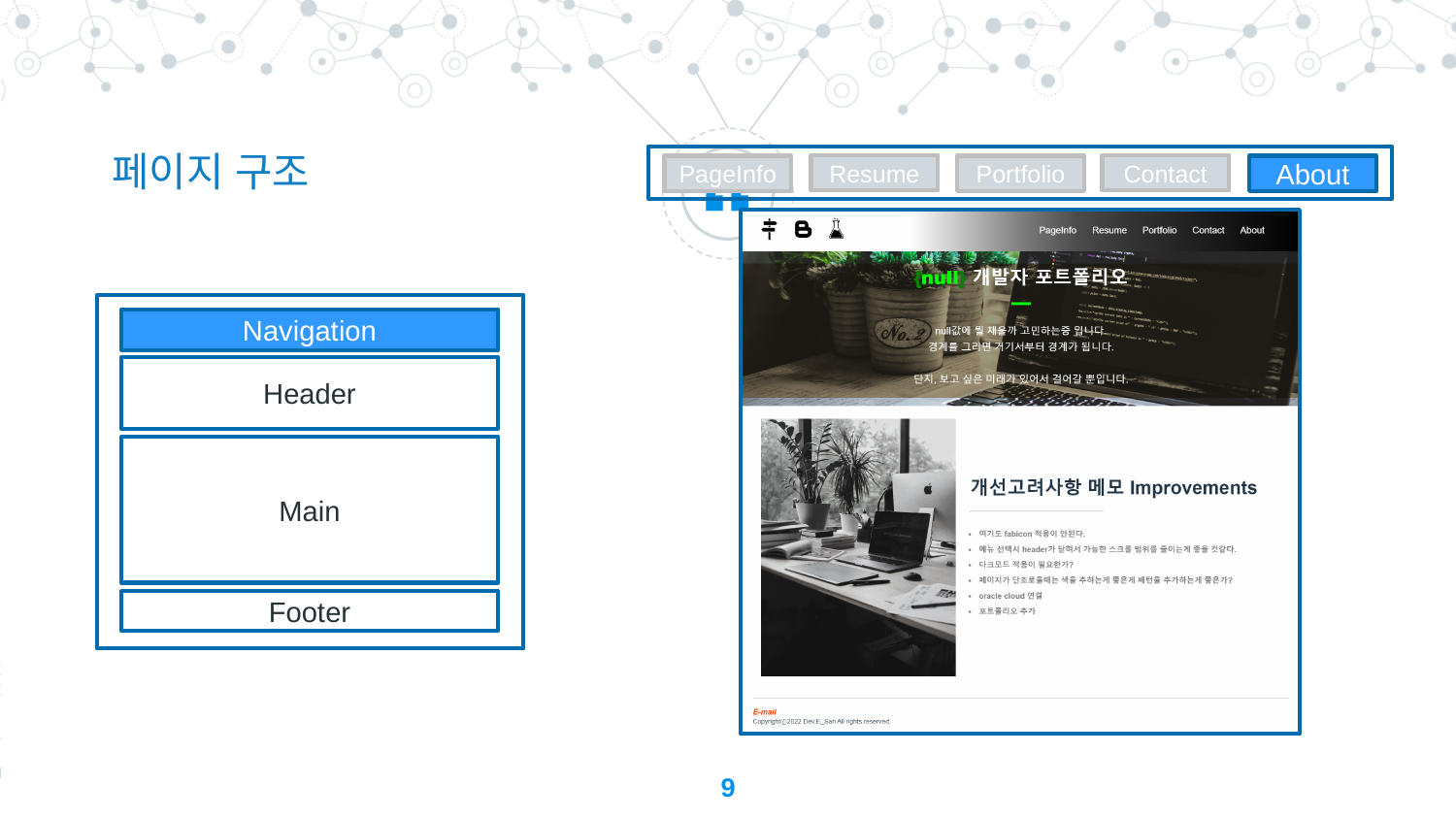

페이지 구조

Resume
Contact
PageInfo
Portfolio
About

Navigation
Header
Main
Footer
9